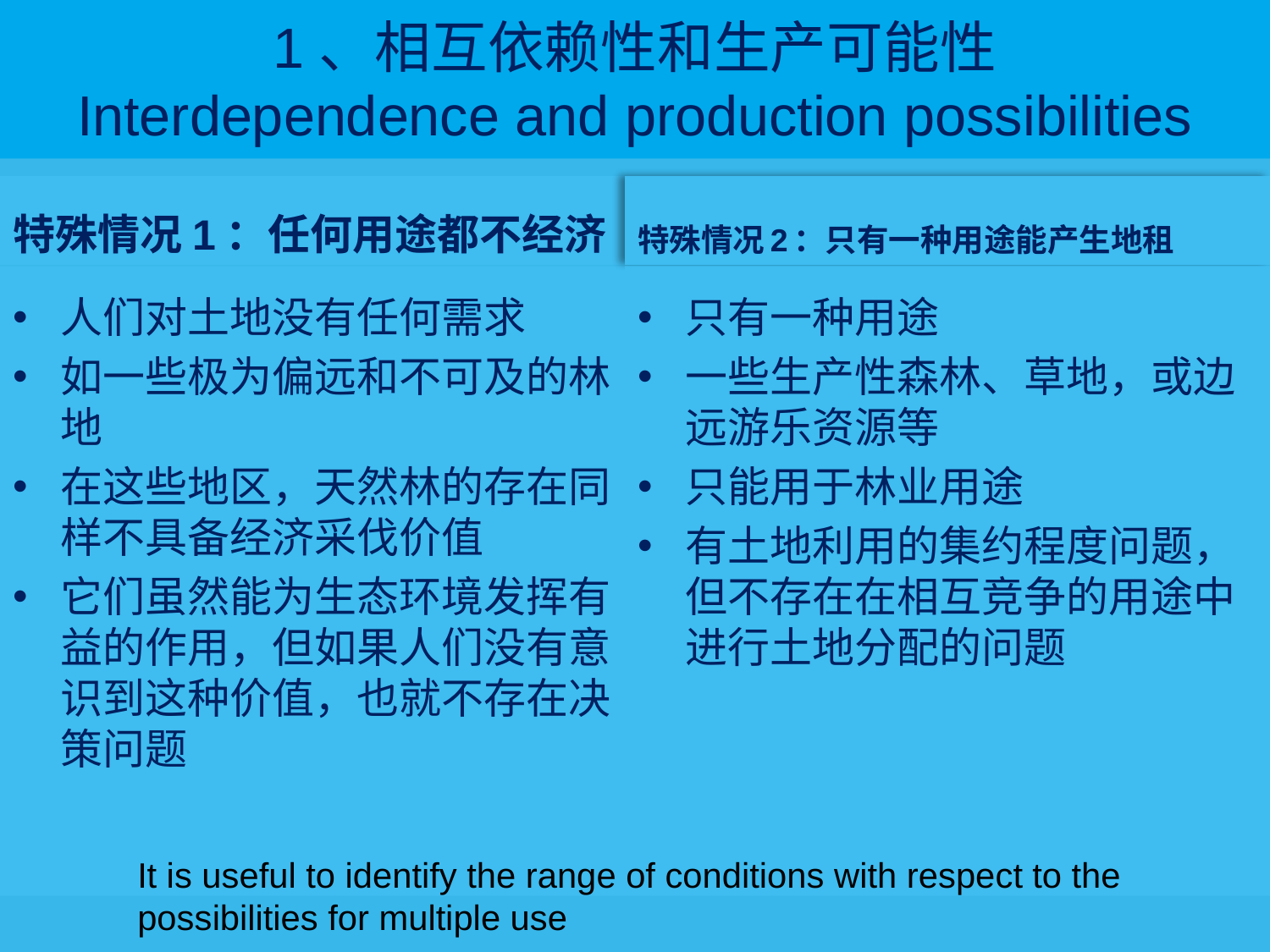

# 1、相互依赖性和生产可能性 Interdependence and production possibilities
特殊情况1：任何用途都不经济
特殊情况2：只有一种用途能产生地租
人们对土地没有任何需求
如一些极为偏远和不可及的林地
在这些地区，天然林的存在同样不具备经济采伐价值
它们虽然能为生态环境发挥有益的作用，但如果人们没有意识到这种价值，也就不存在决策问题

只有一种用途
一些生产性森林、草地，或边远游乐资源等
只能用于林业用途
有土地利用的集约程度问题，但不存在在相互竞争的用途中进行土地分配的问题

It is useful to identify the range of conditions with respect to the possibilities for multiple use